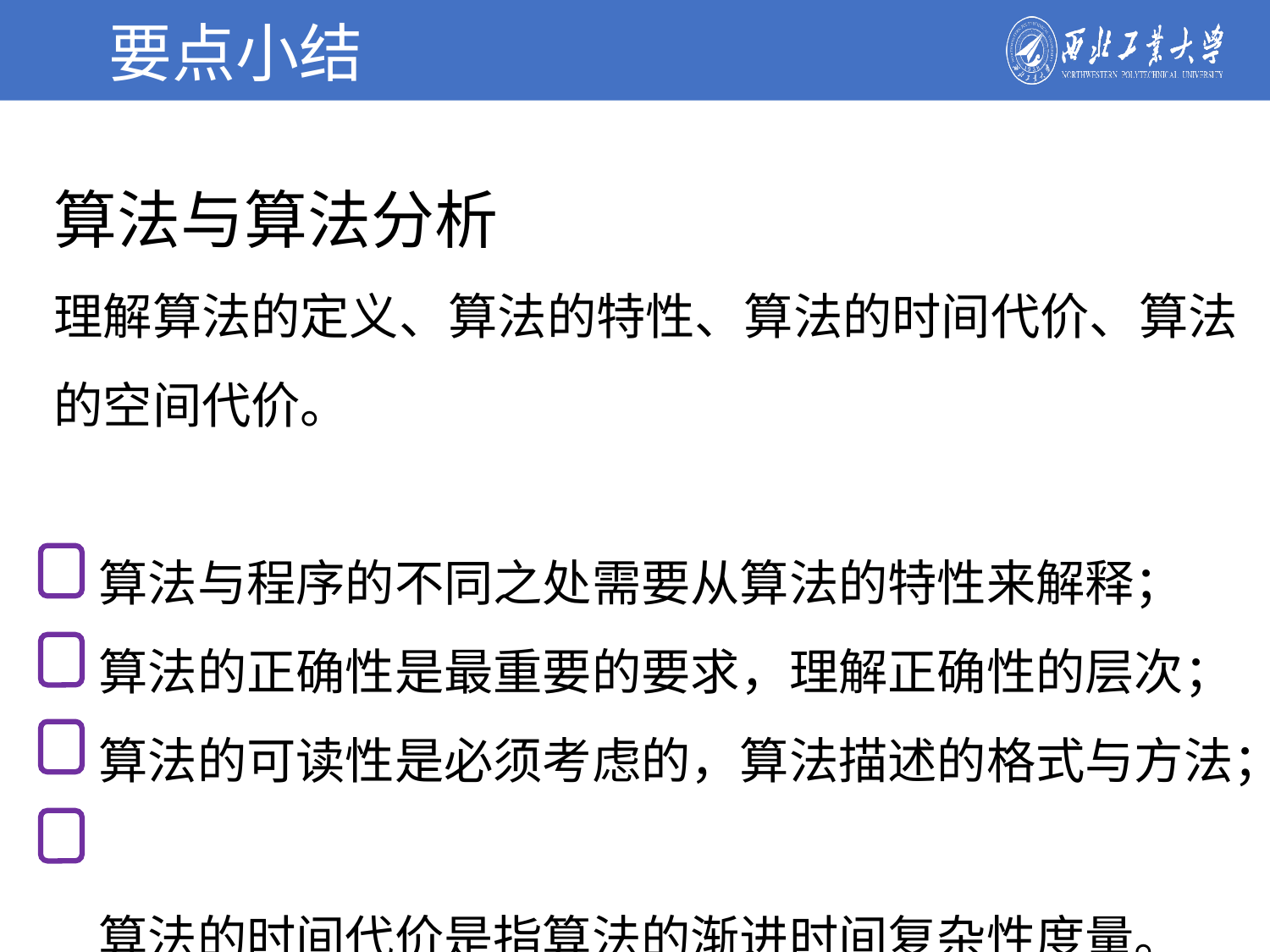

要点小结
学校简介
算法与算法分析
理解算法的定义、算法的特性、算法的时间代价、算法的空间代价。

   算法与程序的不同之处需要从算法的特性来解释；
   算法的正确性是最重要的要求，理解正确性的层次；
   算法的可读性是必须考虑的，算法描述的格式与方法；
   算法的时间代价是指算法的渐进时间复杂性度量。

61